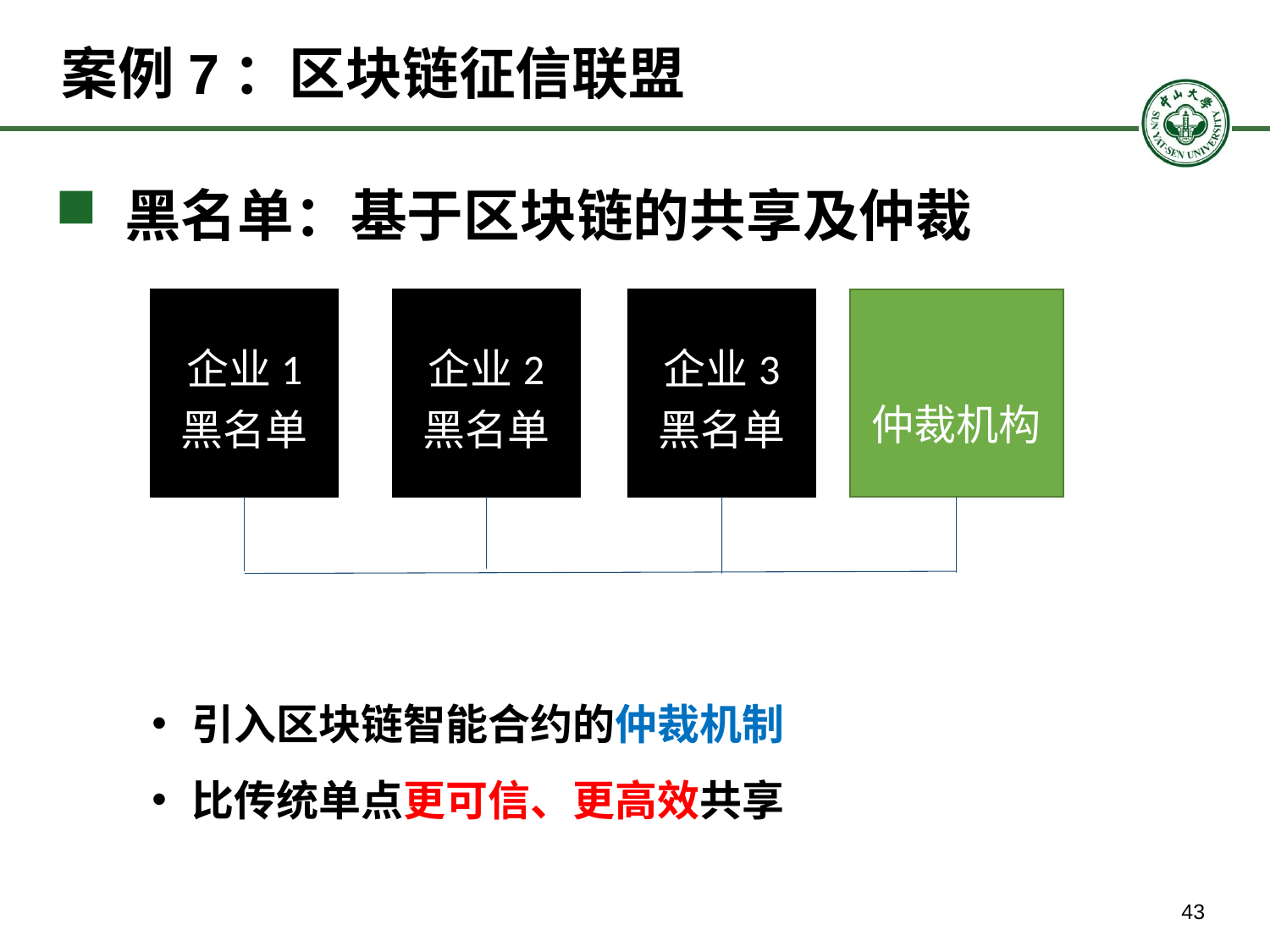

# 案例7：区块链征信联盟
 黑名单：基于区块链的共享及仲裁
企业1
黑名单
企业2
黑名单
企业3
黑名单

仲裁机构
引入区块链智能合约的仲裁机制
比传统单点更可信、更高效共享